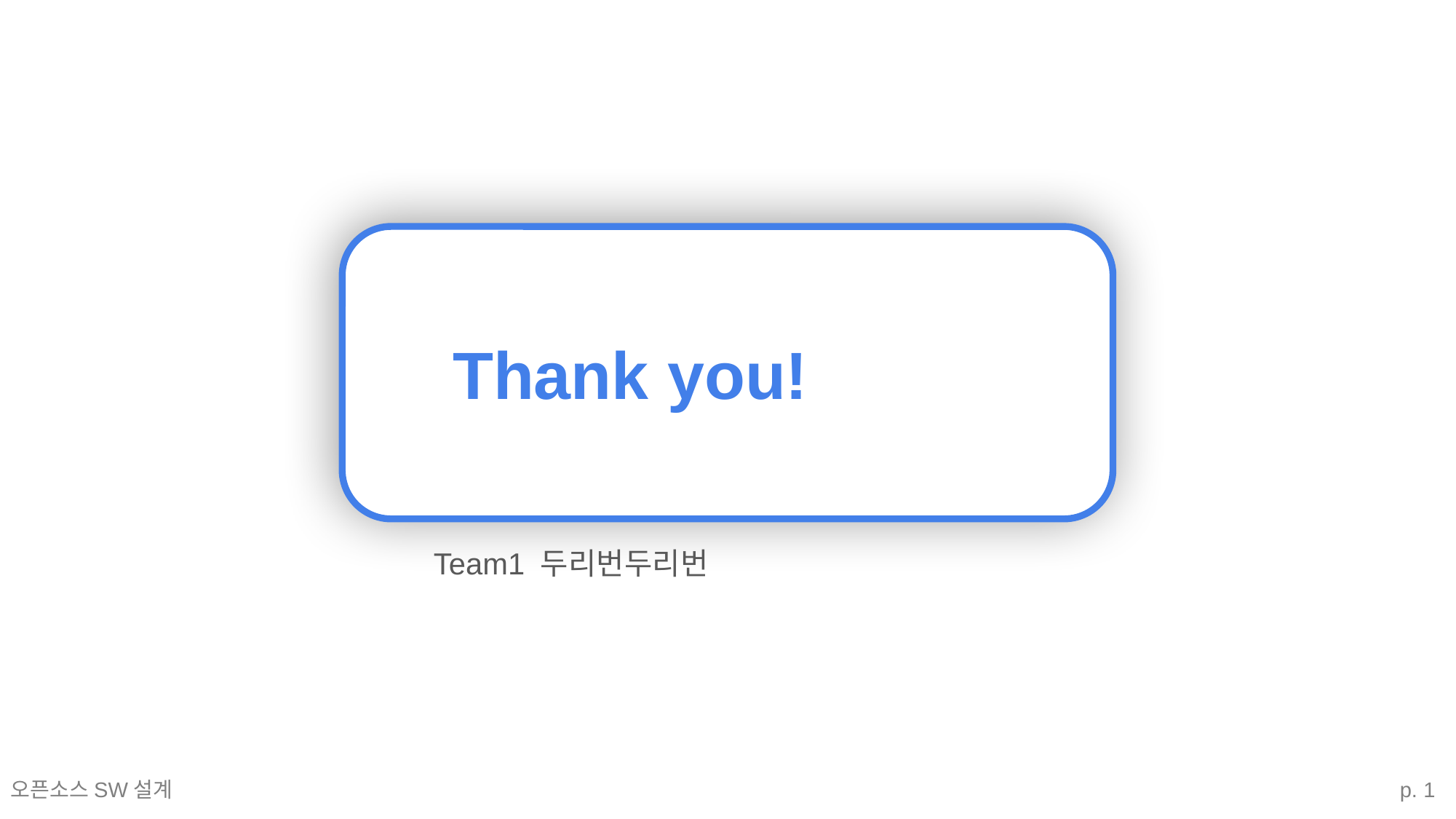

Thank you!
Team1 두리번두리번
오픈소스SW설계
p. 1